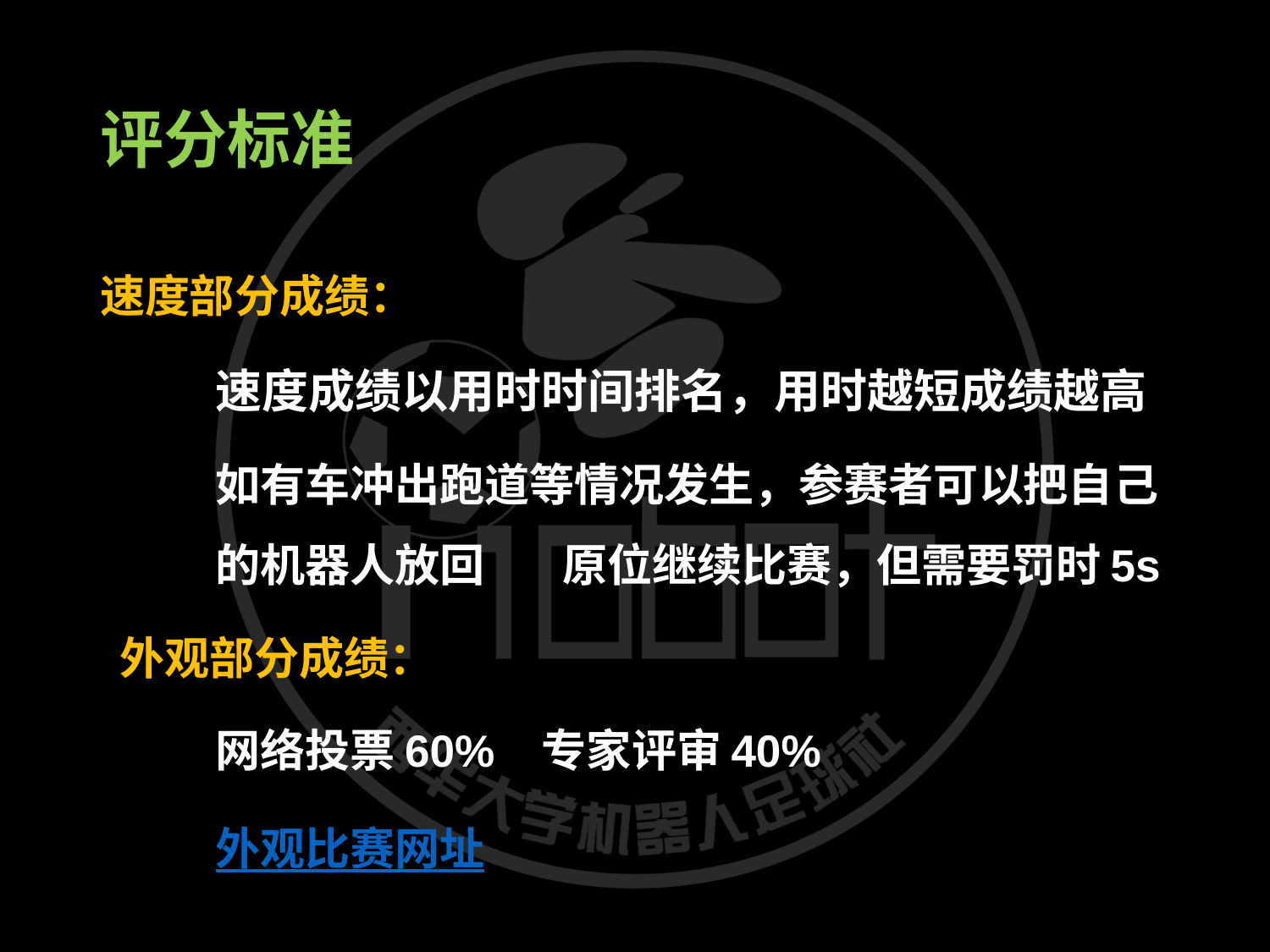

# 评分标准
速度部分成绩：
	速度成绩以用时时间排名，用时越短成绩越高
	如有车冲出跑道等情况发生，参赛者可以把自己 	的机器人放回	原位继续比赛，但需要罚时5s
 外观部分成绩：
	网络投票60%   专家评审40%
	外观比赛网址